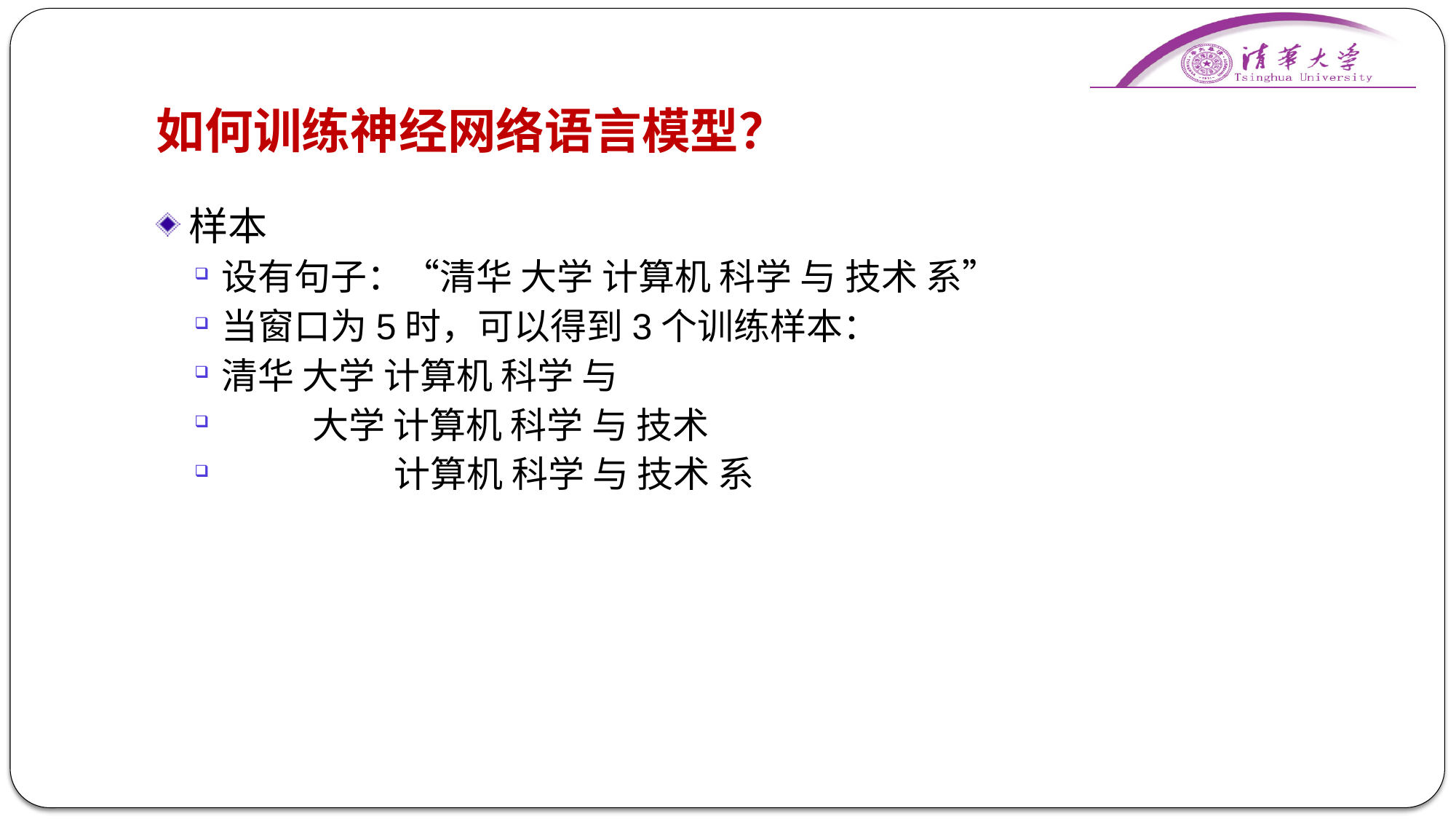

# 如何训练神经网络语言模型？
样本
设有句子：“清华 大学 计算机 科学 与 技术 系”
当窗口为5时，可以得到3个训练样本：
清华 大学 计算机 科学 与
          大学 计算机 科学 与 技术
                    计算机 科学 与 技术 系